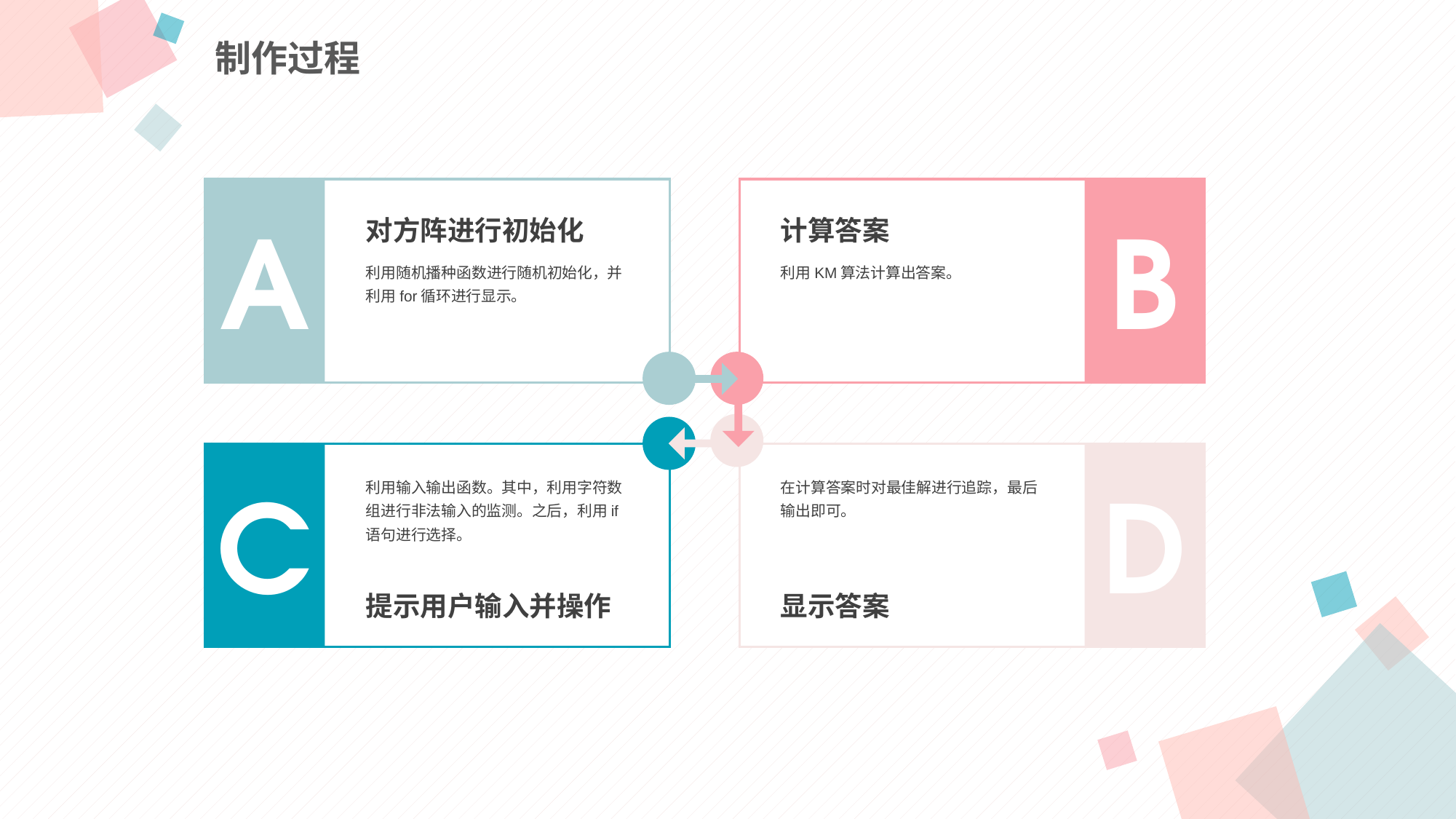

制作过程

对方阵进行初始化
计算答案
A
B
利用随机播种函数进行随机初始化，并利用for循环进行显示。
利用KM算法计算出答案。

C
D
利用输入输出函数。其中，利用字符数组进行非法输入的监测。之后，利用if语句进行选择。
在计算答案时对最佳解进行追踪，最后输出即可。
提示用户输入并操作
显示答案